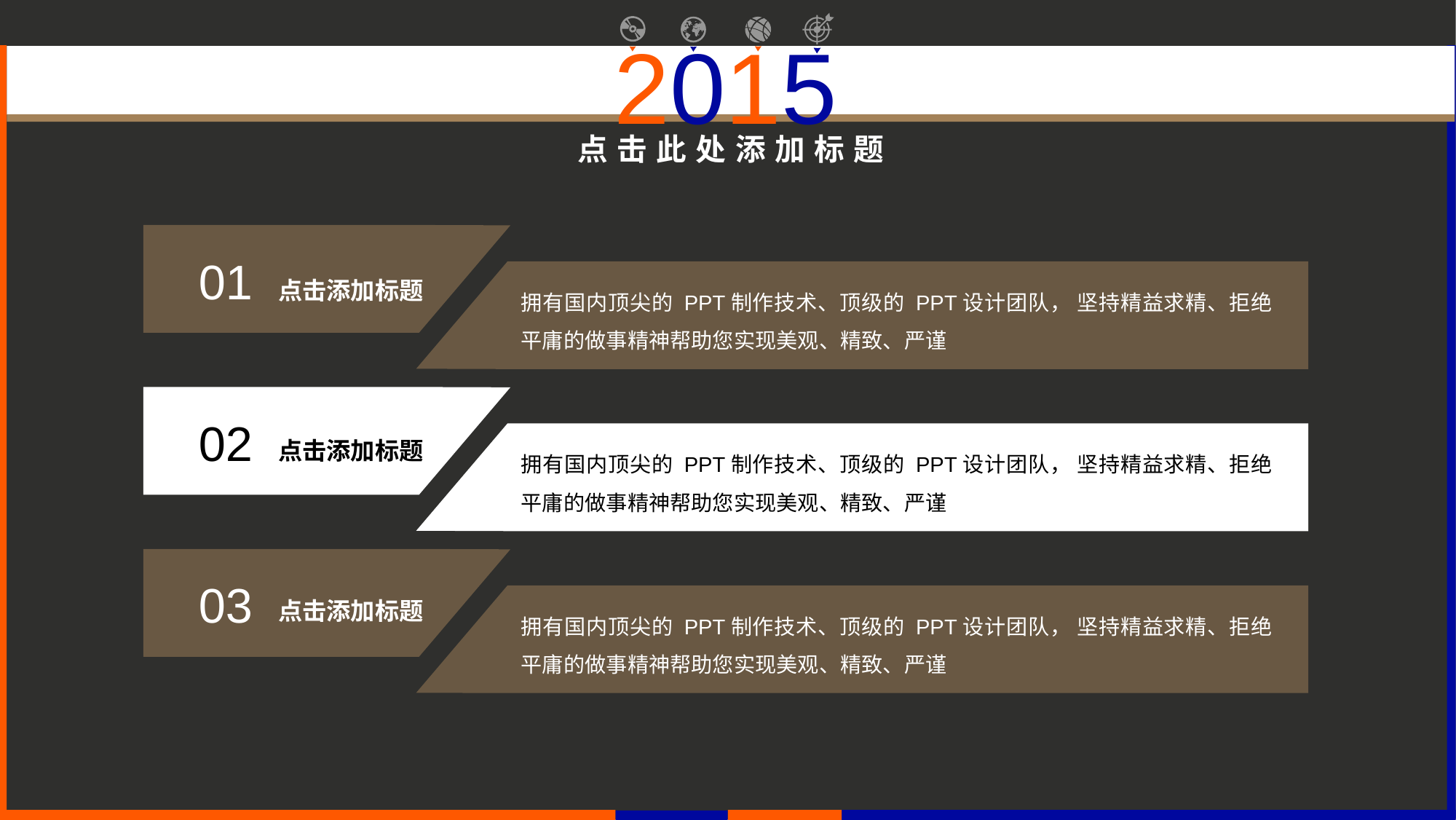

01
点击添加标题

拥有国内顶尖的 PPT制作技术、顶级的 PPT设计团队， 坚持精益求精、拒绝平庸的做事精神帮助您实现美观、精致、严谨

02
点击添加标题

拥有国内顶尖的 PPT制作技术、顶级的 PPT设计团队， 坚持精益求精、拒绝平庸的做事精神帮助您实现美观、精致、严谨

03
点击添加标题

拥有国内顶尖的 PPT制作技术、顶级的 PPT设计团队， 坚持精益求精、拒绝平庸的做事精神帮助您实现美观、精致、严谨